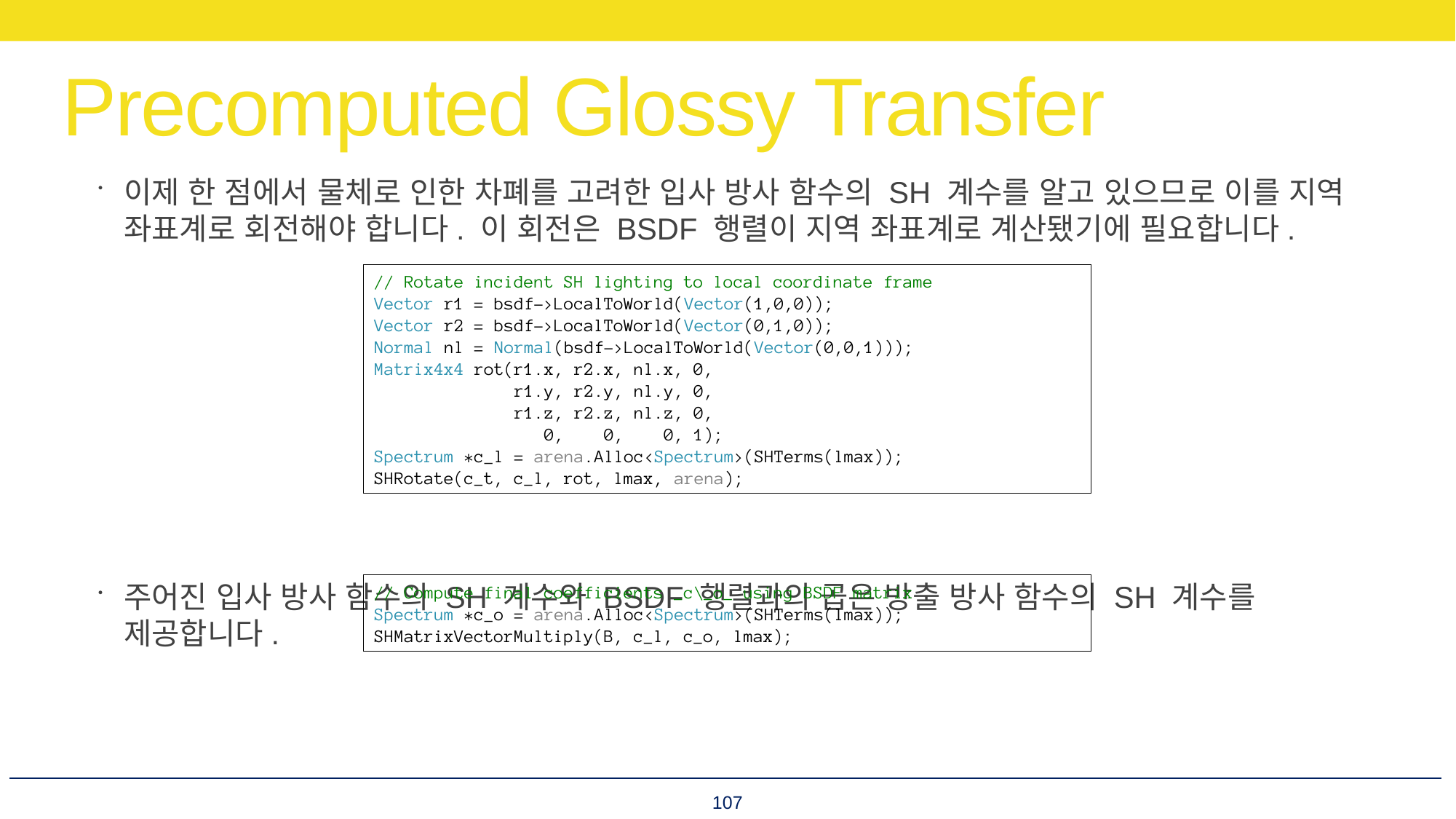

# Precomputed Glossy Transfer
이제 한 점에서 물체로 인한 차폐를 고려한 입사 방사 함수의 SH 계수를 알고 있으므로 이를 지역 좌표계로 회전해야 합니다. 이 회전은 BSDF 행렬이 지역 좌표계로 계산됐기에 필요합니다.

주어진 입사 방사 함수의 SH 계수와 BSDF 행렬과의 곱은 방출 방사 함수의 SH 계수를 제공합니다.

// Rotate incident SH lighting to local coordinate frame
Vector r1 = bsdf->LocalToWorld(Vector(1,0,0));
Vector r2 = bsdf->LocalToWorld(Vector(0,1,0));
Normal nl = Normal(bsdf->LocalToWorld(Vector(0,0,1)));
Matrix4x4 rot(r1.x, r2.x, nl.x, 0,
              r1.y, r2.y, nl.y, 0,
              r1.z, r2.z, nl.z, 0,
                 0,    0,    0, 1);
Spectrum *c_l = arena.Alloc<Spectrum>(SHTerms(lmax));
SHRotate(c_t, c_l, rot, lmax, arena);
// Compute final coefficients _c\_o_ using BSDF matrix
Spectrum *c_o = arena.Alloc<Spectrum>(SHTerms(lmax));
SHMatrixVectorMultiply(B, c_l, c_o, lmax);
107